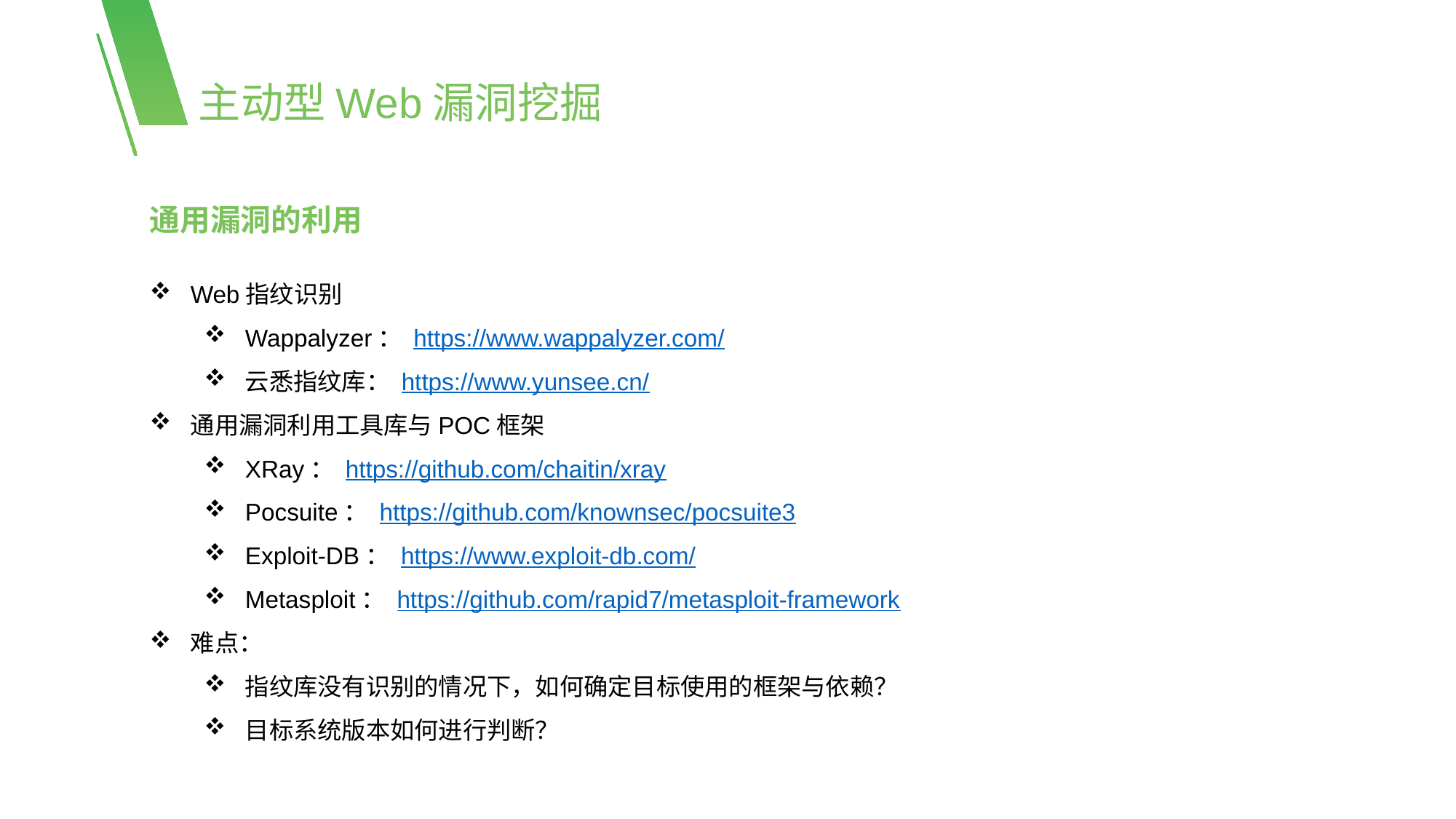

主动型Web漏洞挖掘
通用漏洞的利用
Web指纹识别
Wappalyzer： https://www.wappalyzer.com/
云悉指纹库： https://www.yunsee.cn/
通用漏洞利用工具库与POC框架
XRay： https://github.com/chaitin/xray
Pocsuite： https://github.com/knownsec/pocsuite3
Exploit-DB： https://www.exploit-db.com/
Metasploit： https://github.com/rapid7/metasploit-framework
难点：
指纹库没有识别的情况下，如何确定目标使用的框架与依赖？
目标系统版本如何进行判断？